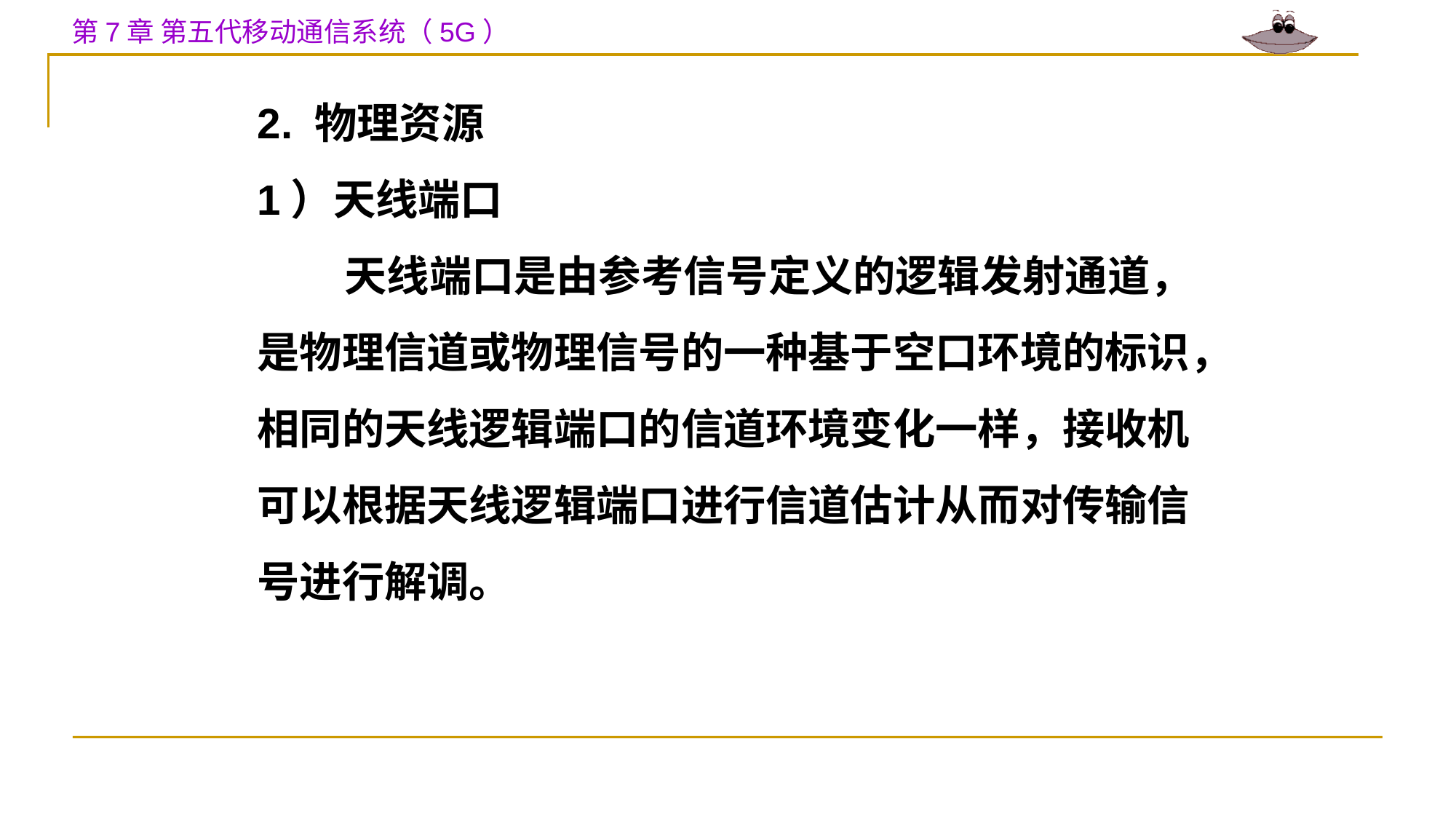

2. 物理资源
1）天线端口
        天线端口是由参考信号定义的逻辑发射通道，是物理信道或物理信号的一种基于空口环境的标识，相同的天线逻辑端口的信道环境变化一样，接收机可以根据天线逻辑端口进行信道估计从而对传输信号进行解调。